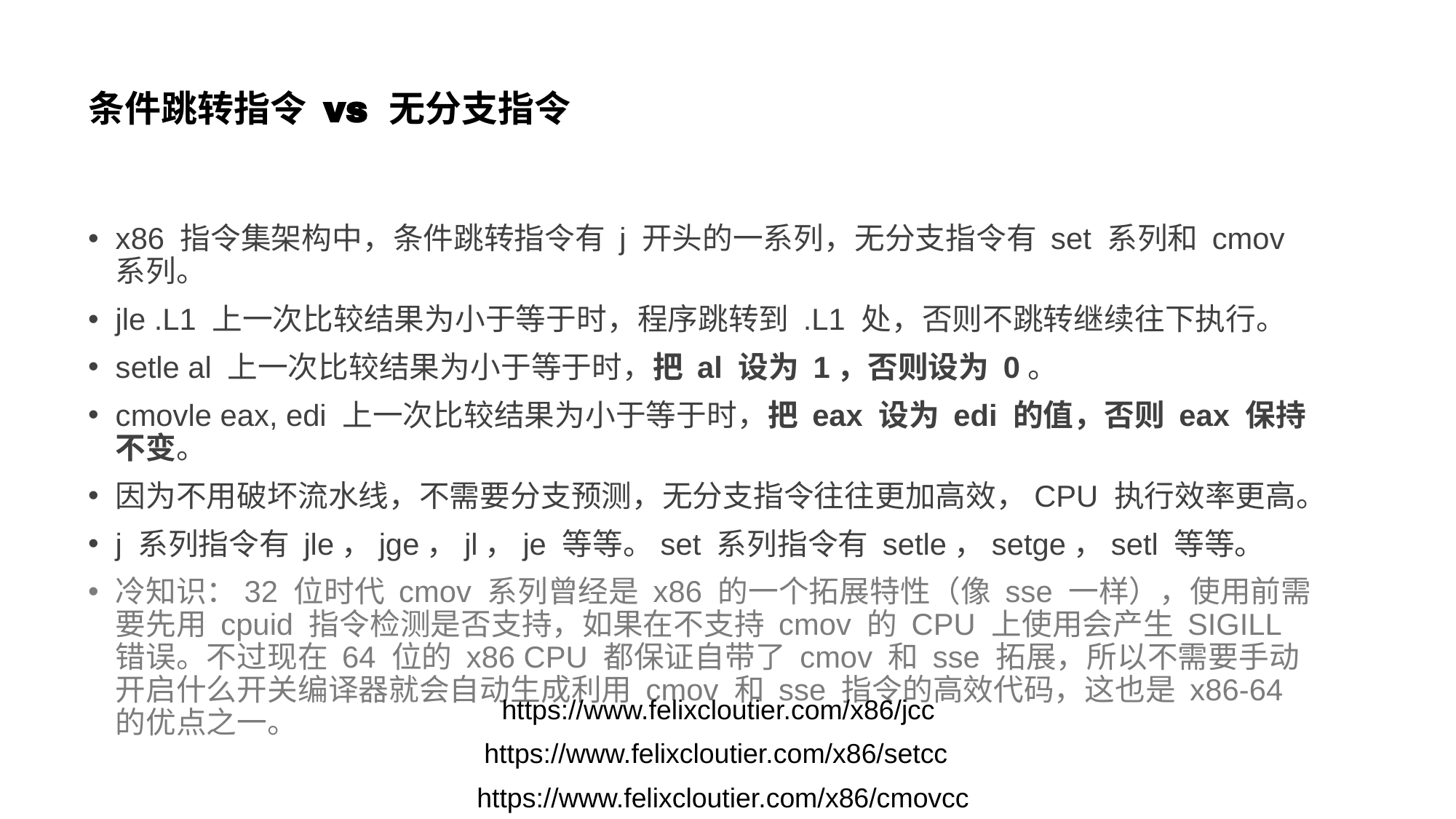

# 条件跳转指令 vs 无分支指令
x86 指令集架构中，条件跳转指令有 j 开头的一系列，无分支指令有 set 系列和 cmov 系列。
jle .L1 上一次比较结果为小于等于时，程序跳转到 .L1 处，否则不跳转继续往下执行。
setle al 上一次比较结果为小于等于时，把 al 设为 1，否则设为 0。
cmovle eax, edi 上一次比较结果为小于等于时，把 eax 设为 edi 的值，否则 eax 保持不变。
因为不用破坏流水线，不需要分支预测，无分支指令往往更加高效，CPU 执行效率更高。
j 系列指令有 jle，jge，jl，je 等等。set 系列指令有 setle，setge，setl 等等。
冷知识：32 位时代 cmov 系列曾经是 x86 的一个拓展特性（像 sse 一样），使用前需要先用 cpuid 指令检测是否支持，如果在不支持 cmov 的 CPU 上使用会产生 SIGILL 错误。不过现在 64 位的 x86 CPU 都保证自带了 cmov 和 sse 拓展，所以不需要手动开启什么开关编译器就会自动生成利用 cmov 和 sse 指令的高效代码，这也是 x86-64 的优点之一。
https://www.felixcloutier.com/x86/jcc
https://www.felixcloutier.com/x86/setcc
https://www.felixcloutier.com/x86/cmovcc